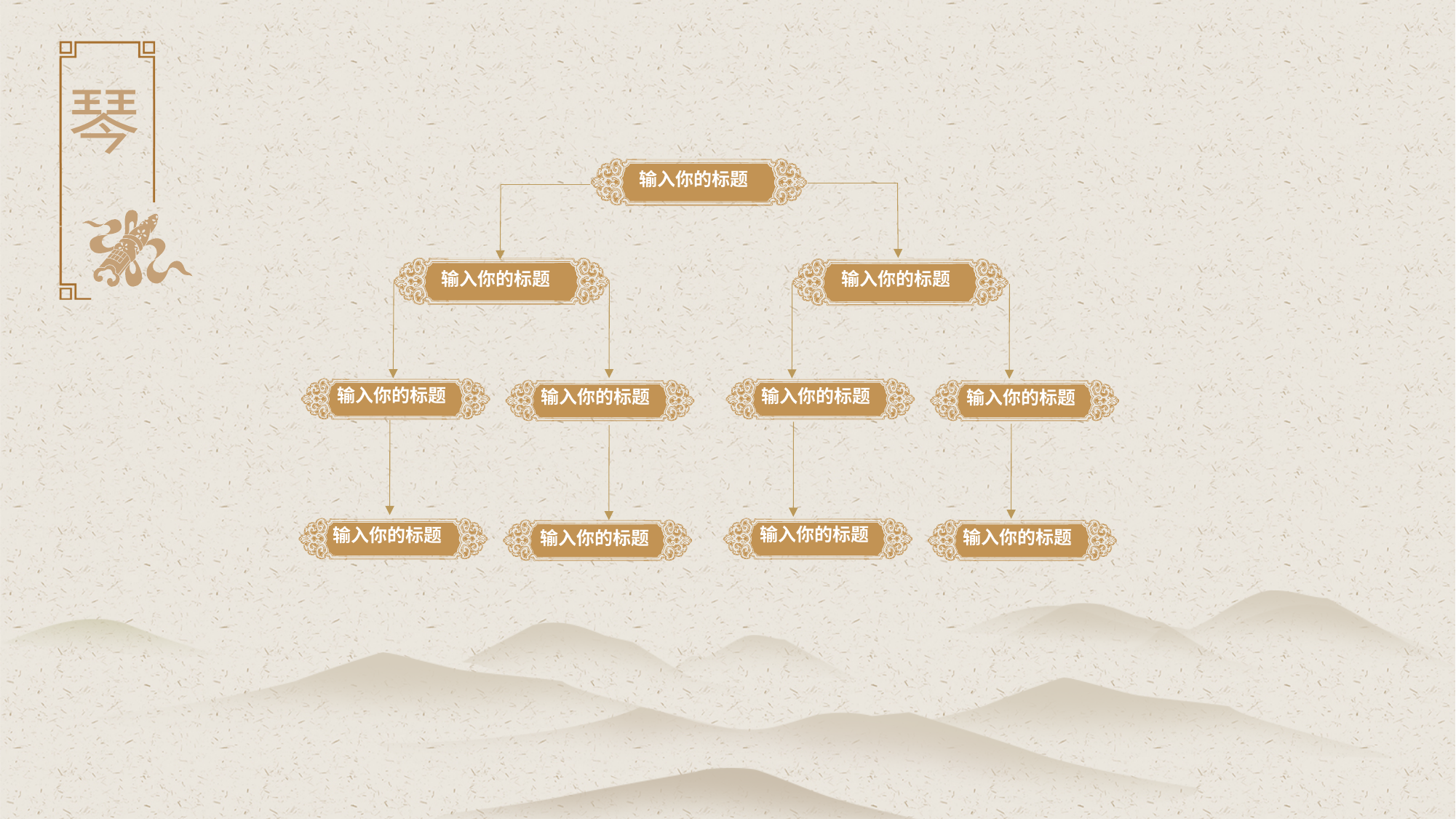

输入你的标题

输入你的标题

输入你的标题

输入你的标题

输入你的标题

输入你的标题

输入你的标题
输入你的标题

输入你的标题

输入你的标题

输入你的标题